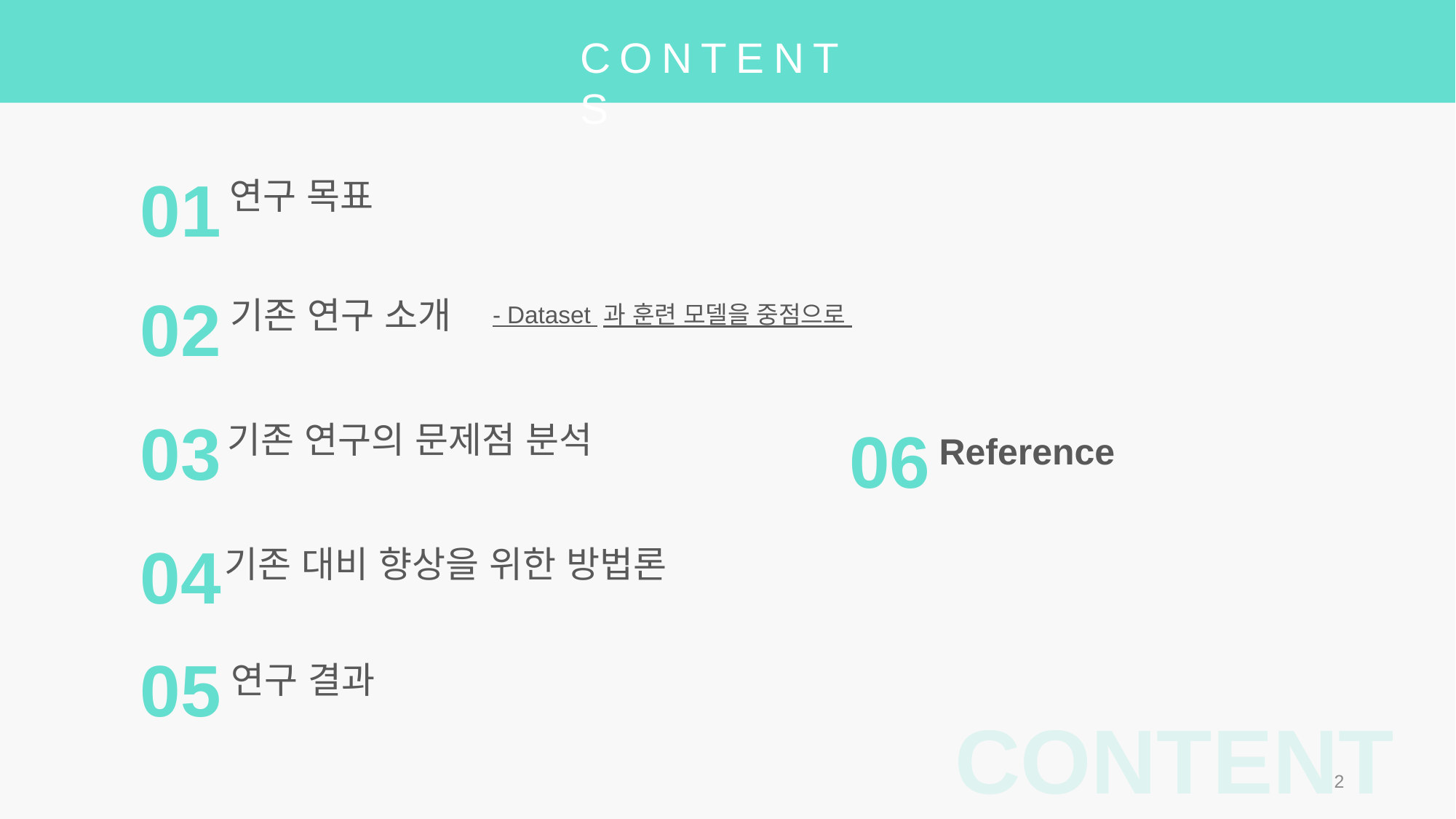

CONTENTS
01
연구 목표
02
기존 연구 소개
- Dataset 과 훈련 모델을 중점으로
03
06
기존 연구의 문제점 분석
Reference
04
기존 대비 향상을 위한 방법론
05
연구 결과
CONTENTS
2